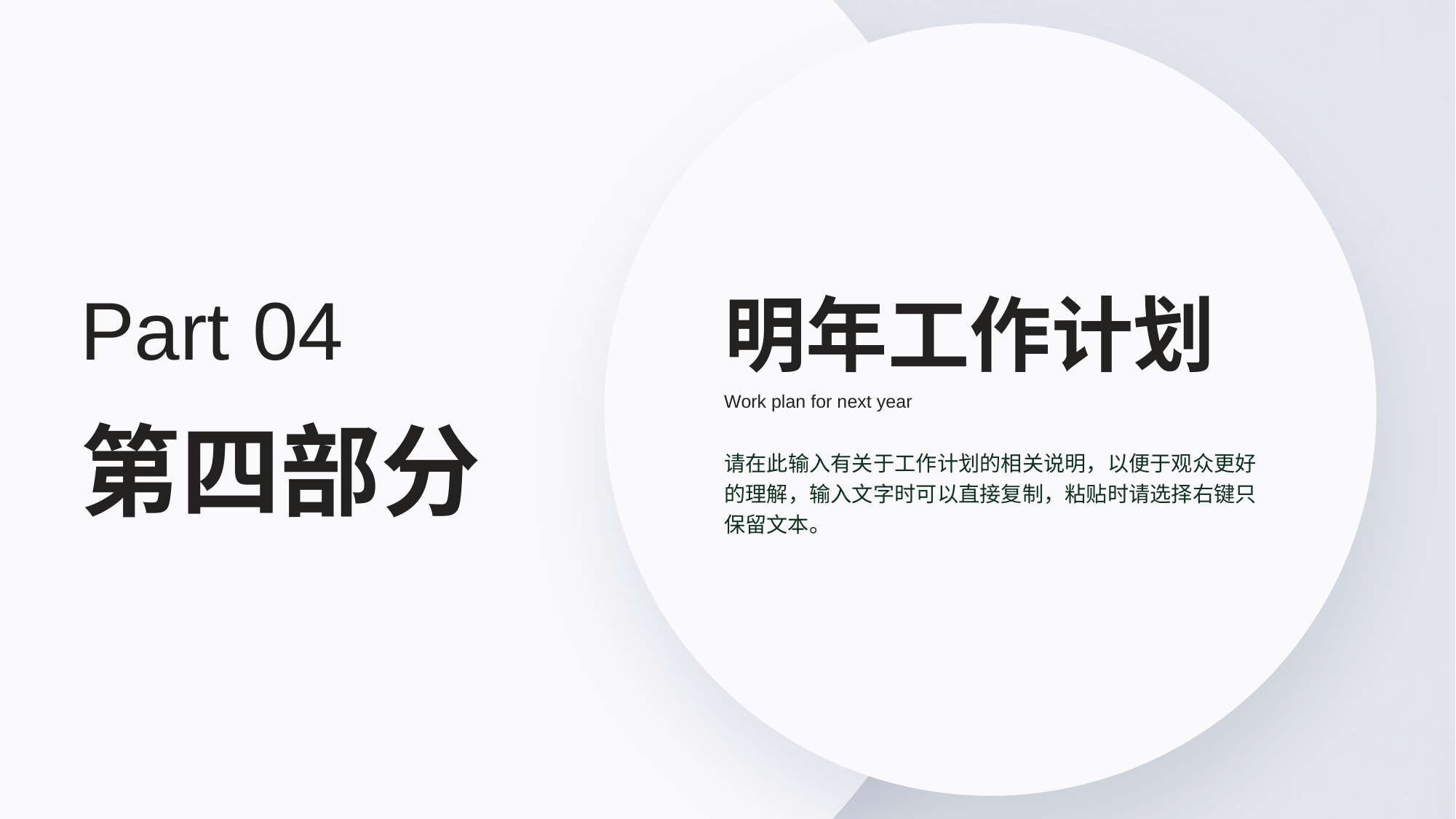

Part 04
明年工作计划
Work plan for next year
请在此输入有关于工作计划的相关说明，以便于观众更好的理解，输入文字时可以直接复制，粘贴时请选择右键只保留文本。
第四部分